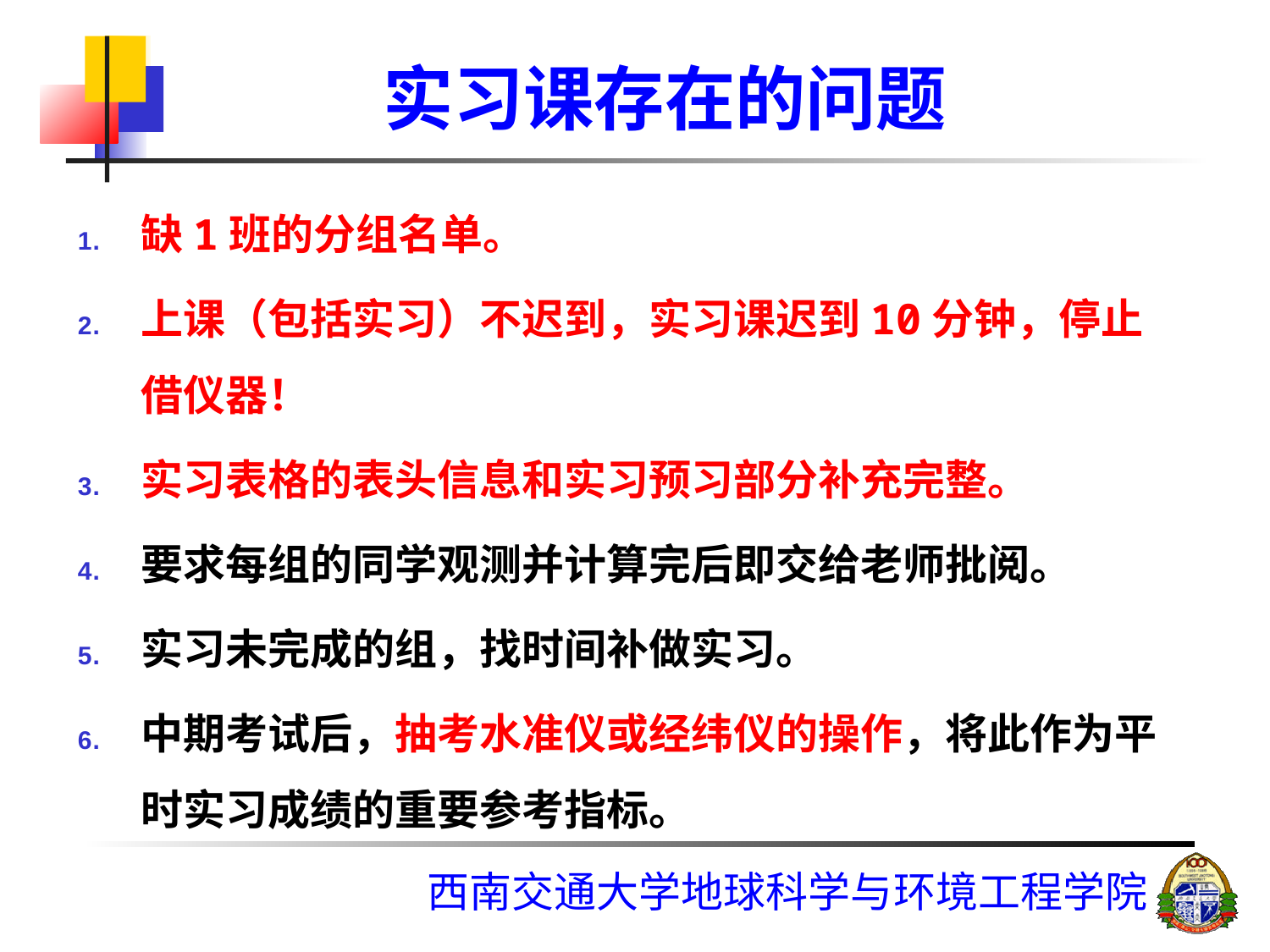

# 实习课存在的问题
缺1班的分组名单。
上课（包括实习）不迟到，实习课迟到10分钟，停止借仪器！
实习表格的表头信息和实习预习部分补充完整。
要求每组的同学观测并计算完后即交给老师批阅。
实习未完成的组，找时间补做实习。
中期考试后，抽考水准仪或经纬仪的操作，将此作为平时实习成绩的重要参考指标。